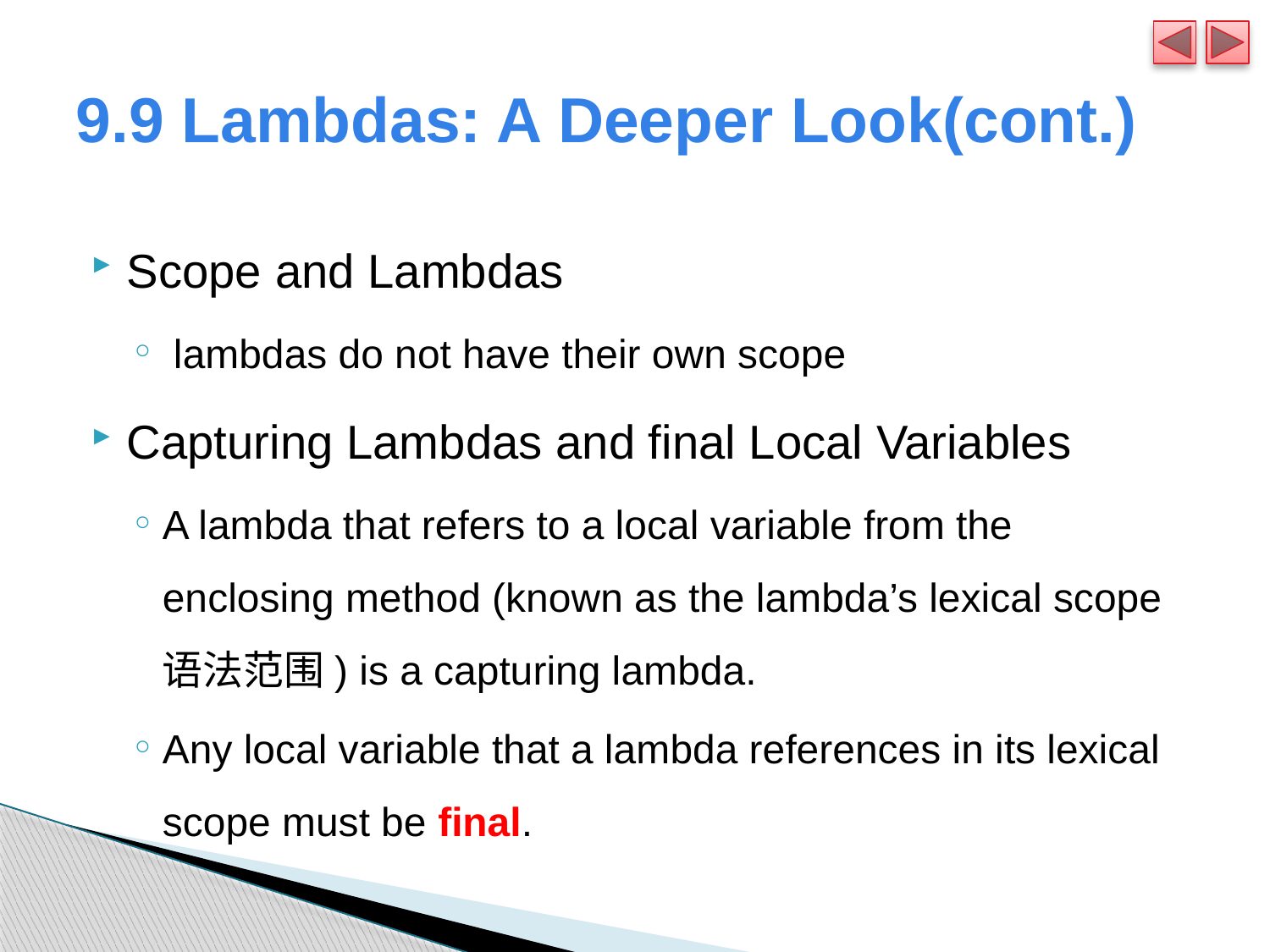

# 9.9 Lambdas: A Deeper Look(cont.)
Scope and Lambdas
 lambdas do not have their own scope
Capturing Lambdas and final Local Variables
A lambda that refers to a local variable from the enclosing method (known as the lambda’s lexical scope语法范围) is a capturing lambda.
Any local variable that a lambda references in its lexical scope must be final.